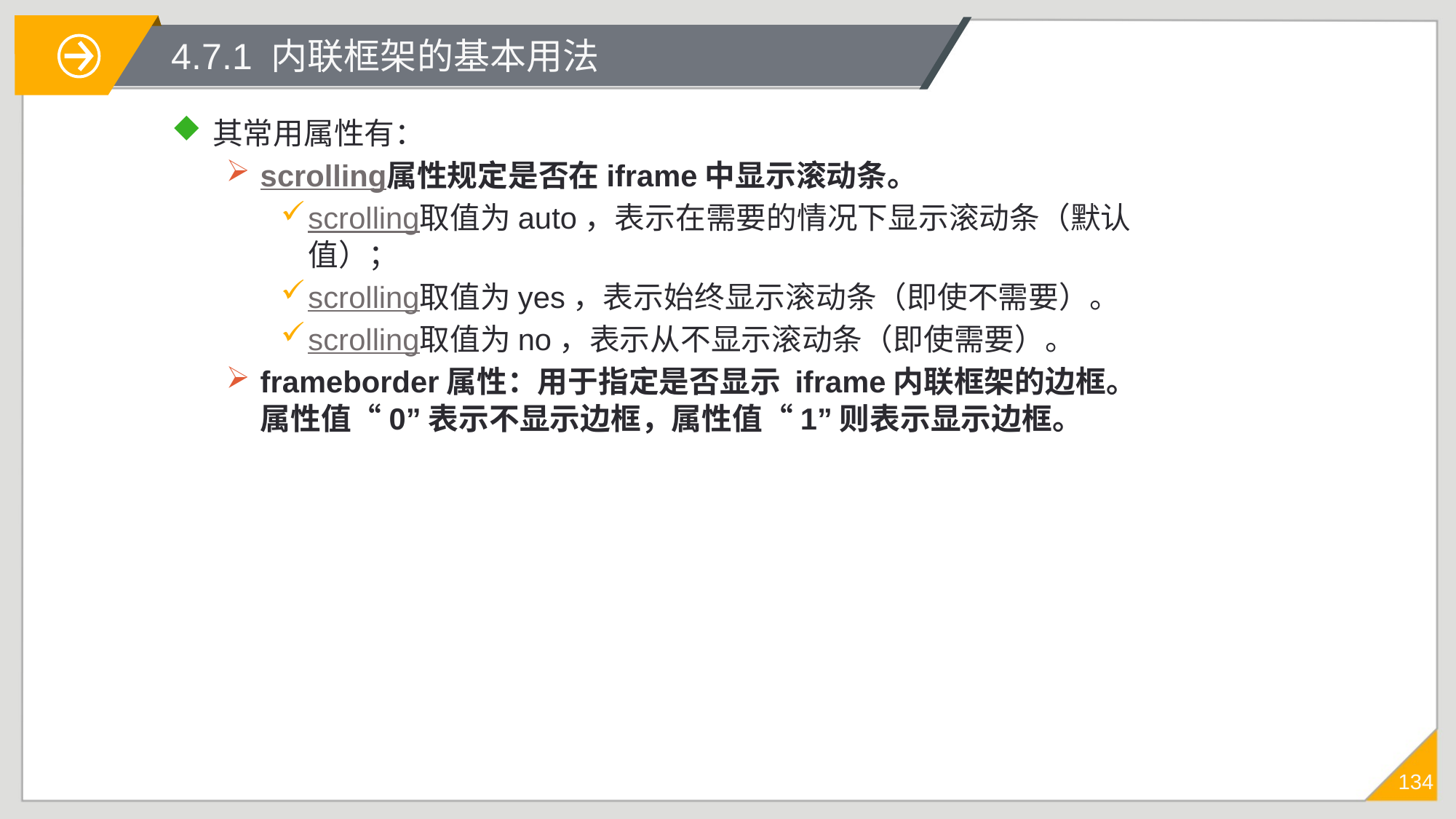

# 4.7.1 内联框架的基本用法
其常用属性有：
scrolling属性规定是否在iframe中显示滚动条。
scrolling取值为auto，表示在需要的情况下显示滚动条（默认值）；
scrolling取值为yes，表示始终显示滚动条（即使不需要）。
scrolling取值为no，表示从不显示滚动条（即使需要）。
frameborder属性：用于指定是否显示 iframe内联框架的边框。属性值“0”表示不显示边框，属性值“1”则表示显示边框。